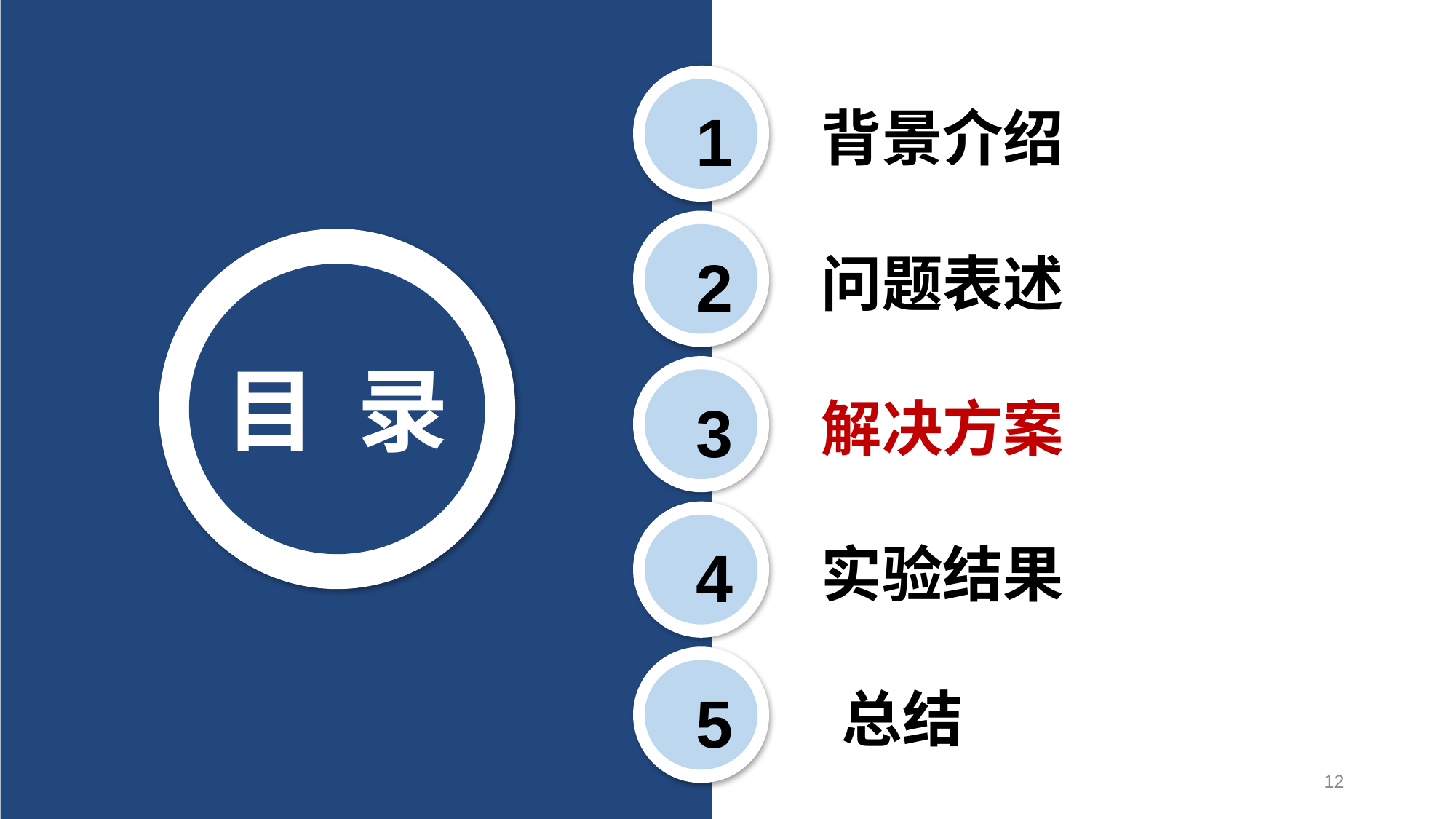

背景介绍
1

问题表述
2

目  录

解决方案
3

实验结果
4

5
总结
12